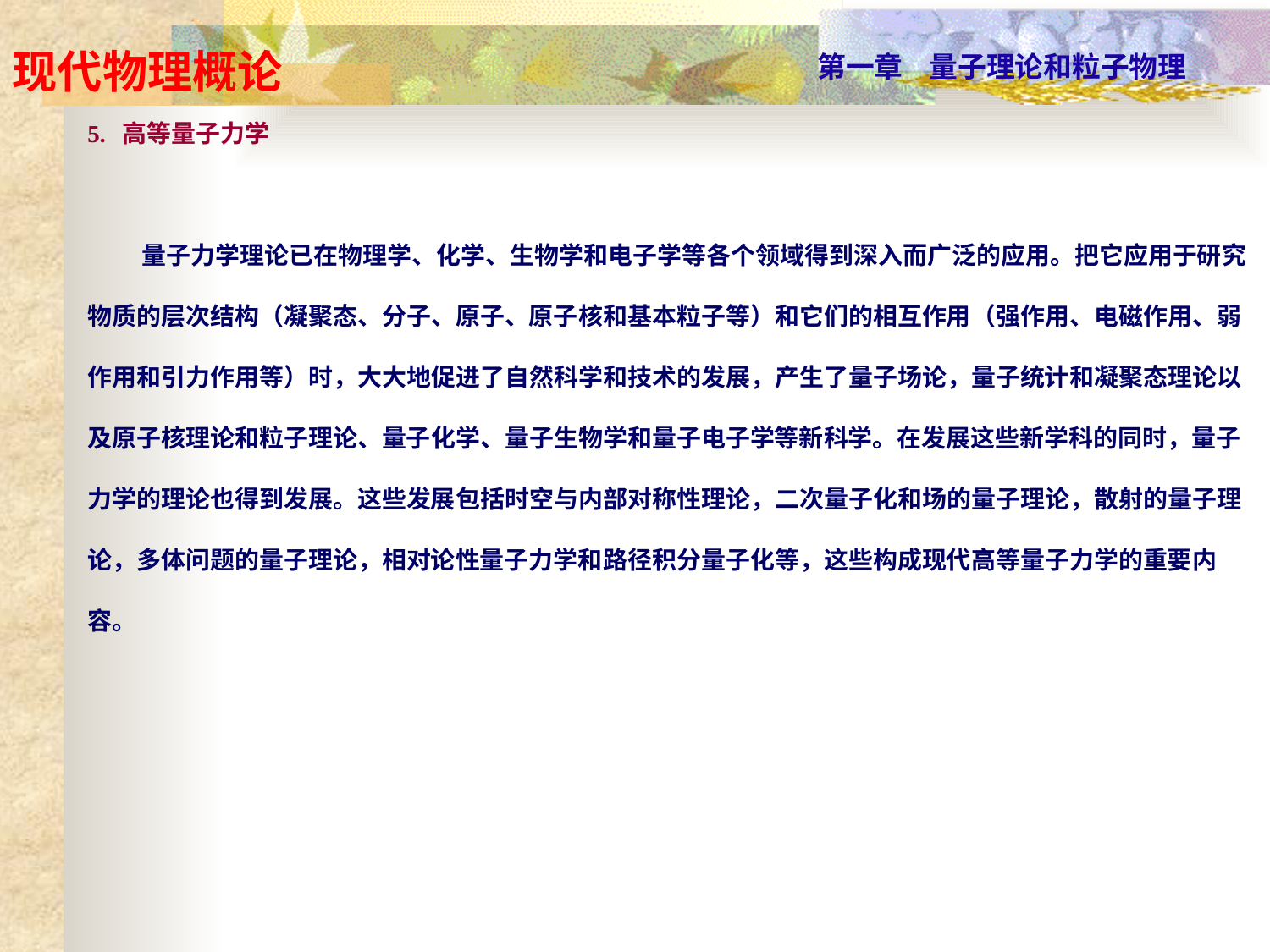

5. 高等量子力学

        量子力学理论已在物理学、化学、生物学和电子学等各个领域得到深入而广泛的应用。把它应用于研究物质的层次结构（凝聚态、分子、原子、原子核和基本粒子等）和它们的相互作用（强作用、电磁作用、弱作用和引力作用等）时，大大地促进了自然科学和技术的发展，产生了量子场论，量子统计和凝聚态理论以及原子核理论和粒子理论、量子化学、量子生物学和量子电子学等新科学。在发展这些新学科的同时，量子力学的理论也得到发展。这些发展包括时空与内部对称性理论，二次量子化和场的量子理论，散射的量子理论，多体问题的量子理论，相对论性量子力学和路径积分量子化等，这些构成现代高等量子力学的重要内容。